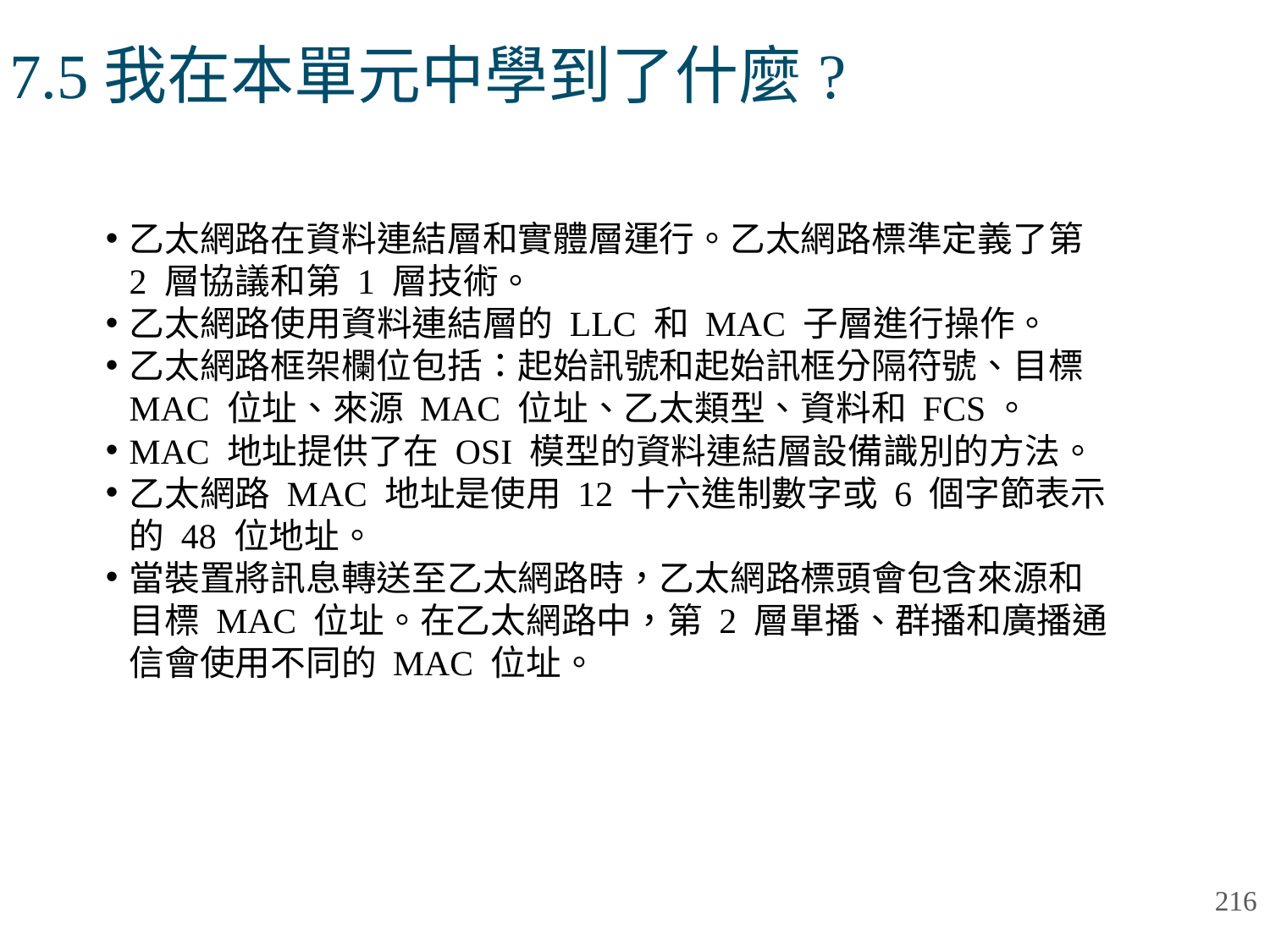

# 7.5我在本單元中學到了什麼?
乙太網路在資料連結層和實體層運行。乙太網路標準定義了第 2 層協議和第 1 層技術。
乙太網路使用資料連結層的 LLC 和 MAC 子層進行操作。
乙太網路框架欄位包括：起始訊號和起始訊框分隔符號、目標 MAC 位址、來源 MAC 位址、乙太類型、資料和 FCS。
MAC 地址提供了在 OSI 模型的資料連結層設備識別的方法。
乙太網路 MAC 地址是使用 12 十六進制數字或 6 個字節表示的 48 位地址。
當裝置將訊息轉送至乙太網路時，乙太網路標頭會包含來源和目標 MAC 位址。在乙太網路中，第 2 層單播、群播和廣播通信會使用不同的 MAC 位址。
216